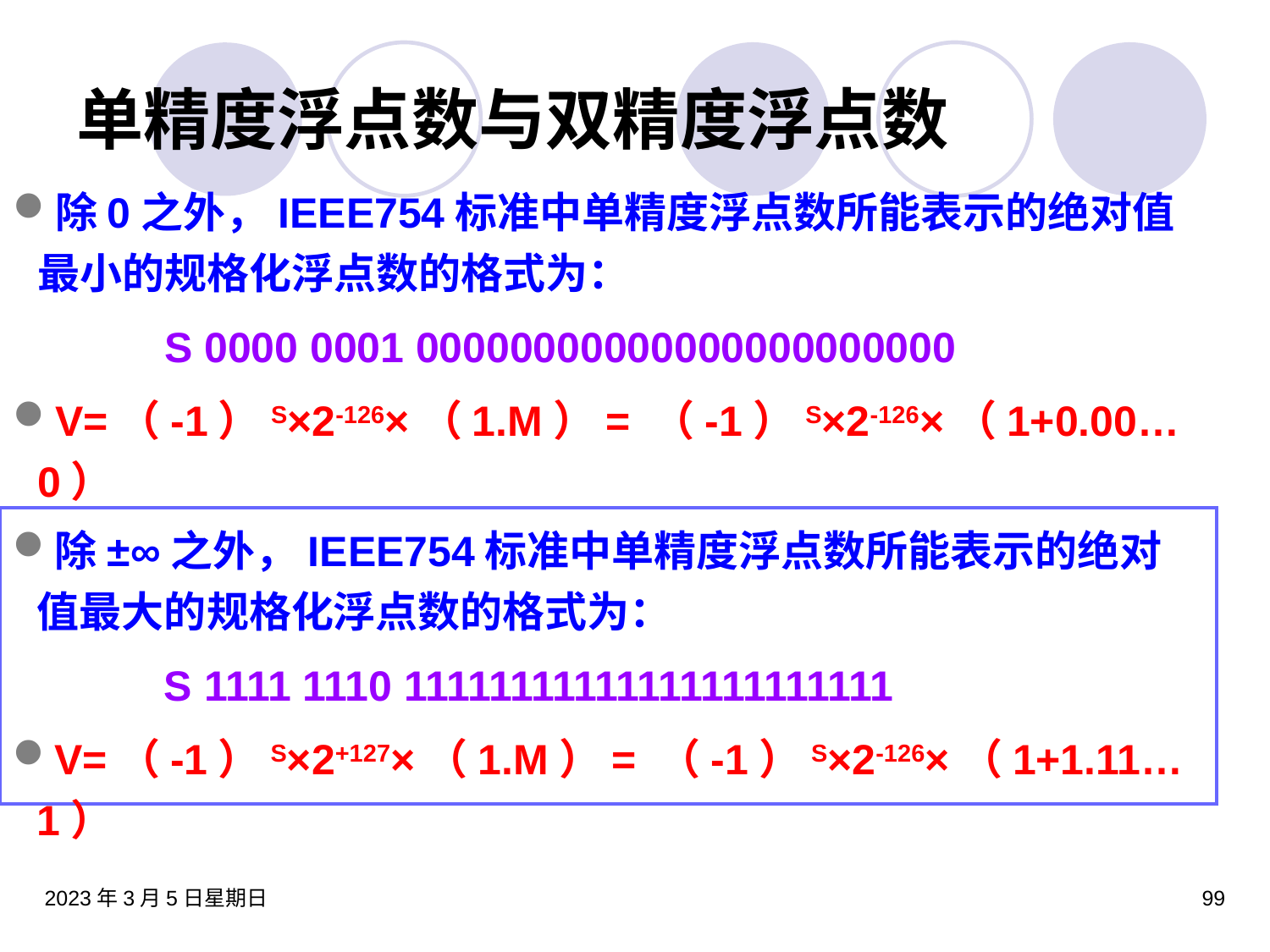

单精度浮点数与双精度浮点数
除0之外，IEEE754标准中单精度浮点数所能表示的绝对值最小的规格化浮点数的格式为：
		S 0000 0001 00000000000000000000000
V=（-1）S×2-126×（1.M）= （-1）S×2-126×（1+0.00…0）
除±∞之外，IEEE754标准中单精度浮点数所能表示的绝对值最大的规格化浮点数的格式为：
		S 1111 1110 11111111111111111111111
V=（-1）S×2+127×（1.M）= （-1）S×2-126×（1+1.11…1）
2023年3月5日星期日
99